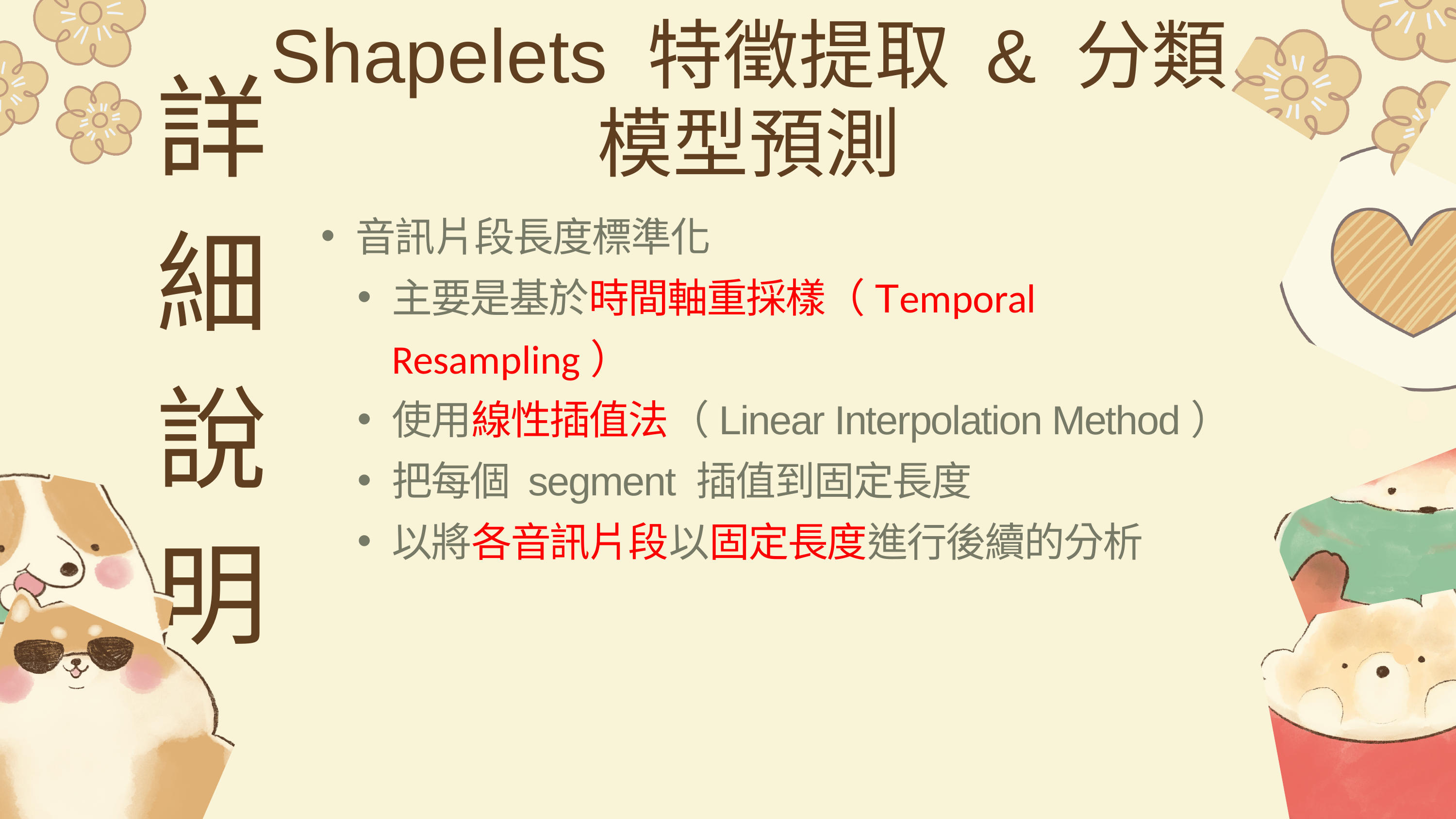

Shapelets 特徵提取 & 分類
模型預測
詳細說明

音訊片段長度標準化
主要是基於時間軸重採樣（Temporal Resampling）
使用線性插值法（Linear Interpolation Method）
把每個 segment 插值到固定長度
以將各音訊片段以固定長度進行後續的分析

21